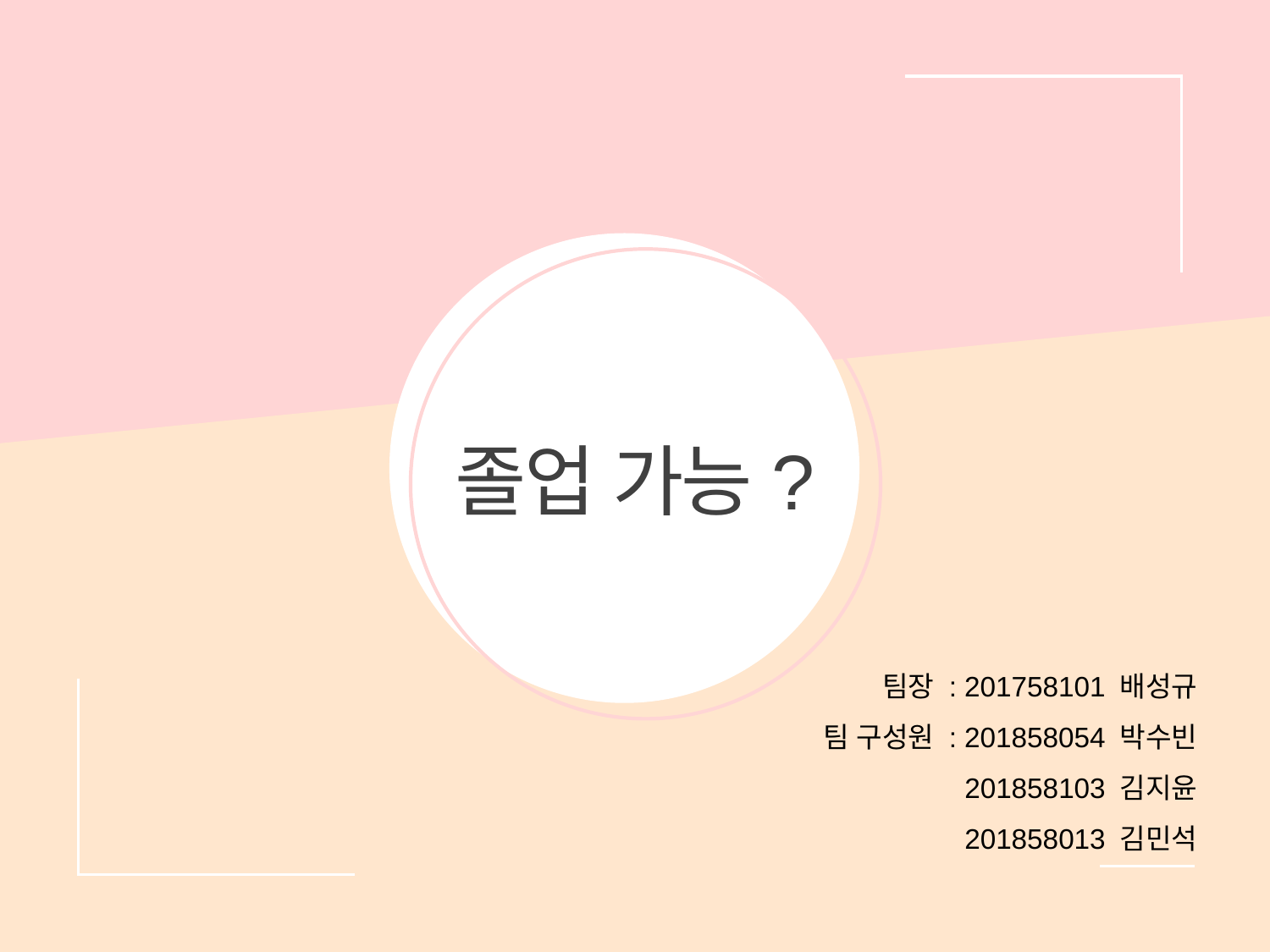

졸업 가능?
 팀장 : 201758101 배성규
팀 구성원 : 201858054 박수빈
              201858103 김지윤
              201858013 김민석